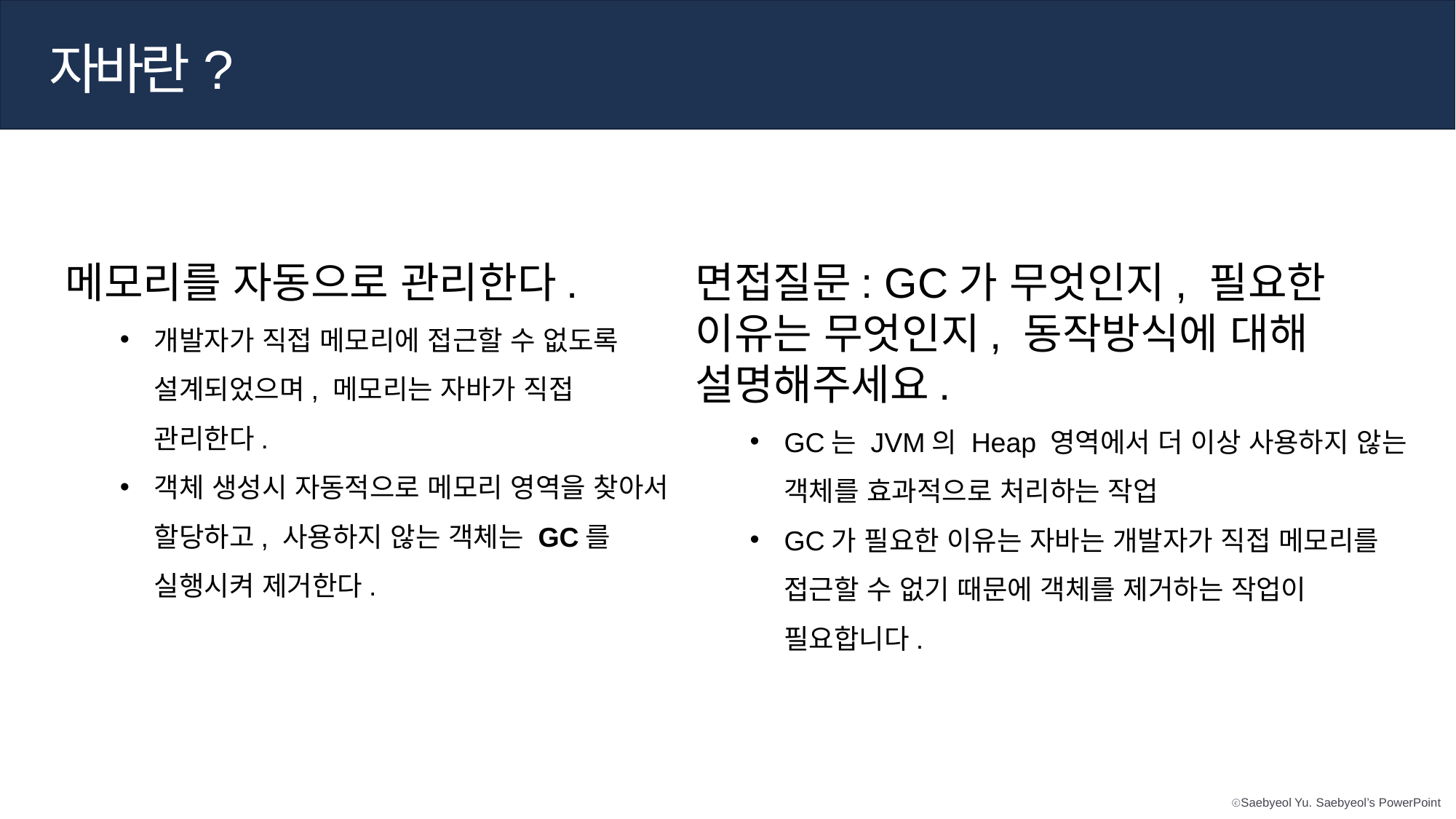

자바란?
메모리를 자동으로 관리한다.
개발자가 직접 메모리에 접근할 수 없도록 설계되었으며, 메모리는 자바가 직접 관리한다.
객체 생성시 자동적으로 메모리 영역을 찾아서 할당하고, 사용하지 않는 객체는 GC를 실행시켜 제거한다.
면접질문: GC가 무엇인지, 필요한 이유는 무엇인지, 동작방식에 대해 설명해주세요.
GC는 JVM의 Heap 영역에서 더 이상 사용하지 않는
객체를 효과적으로 처리하는 작업
GC가 필요한 이유는 자바는 개발자가 직접 메모리를 접근할 수 없기 때문에 객체를 제거하는 작업이 필요합니다.